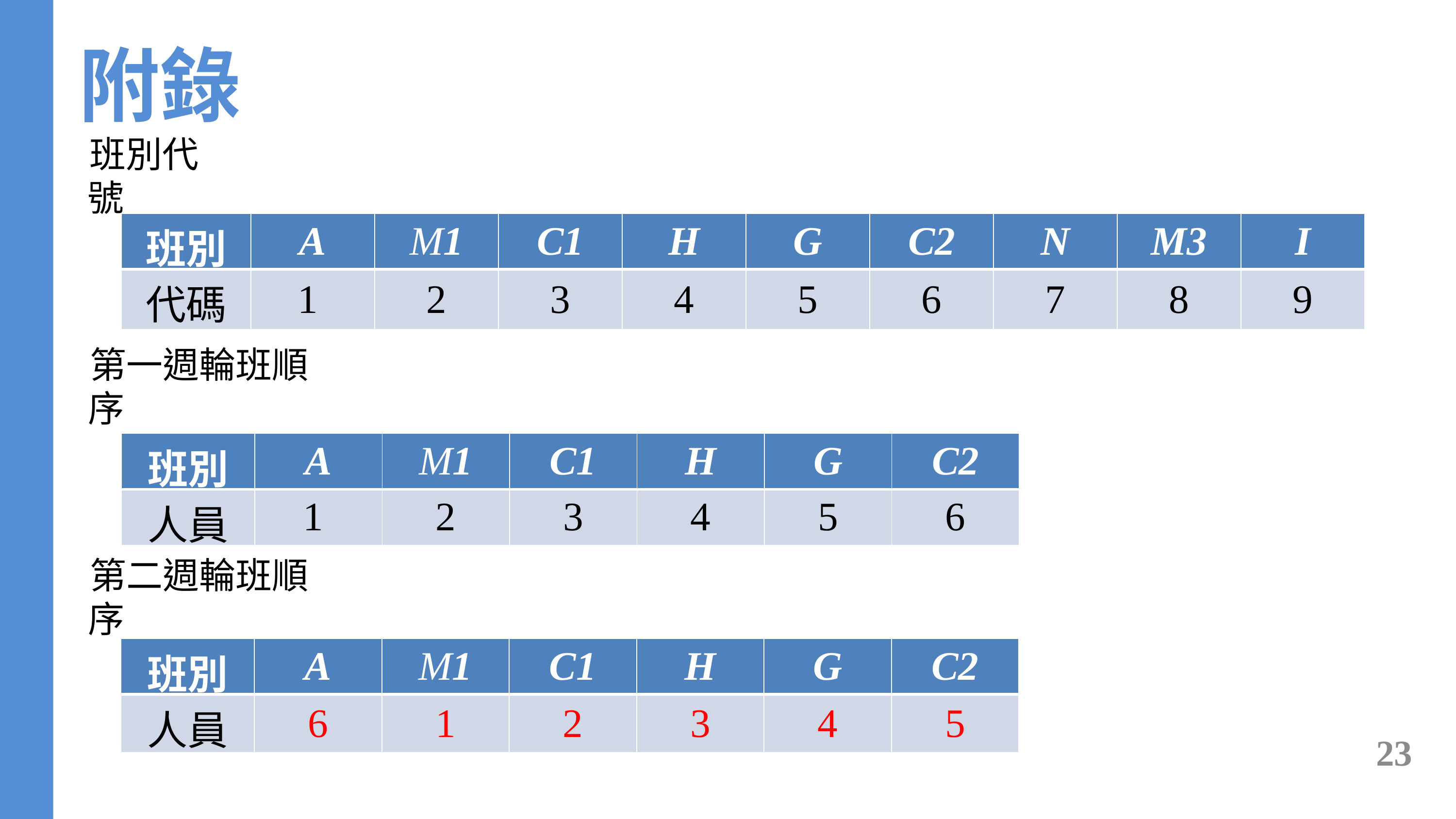

附錄
班別代號
| 班別 | A | M1 | C1 | H | G | C2 | N | M3 | I |
| --- | --- | --- | --- | --- | --- | --- | --- | --- | --- |
| 代碼 | 1 | 2 | 3 | 4 | 5 | 6 | 7 | 8 | 9 |
第一週輪班順序
| 班別 | A | M1 | C1 | H | G | C2 |
| --- | --- | --- | --- | --- | --- | --- |
| 人員 | 1 | 2 | 3 | 4 | 5 | 6 |
第二週輪班順序
| 班別 | A | M1 | C1 | H | G | C2 |
| --- | --- | --- | --- | --- | --- | --- |
| 人員 | 6 | 1 | 2 | 3 | 4 | 5 |
23